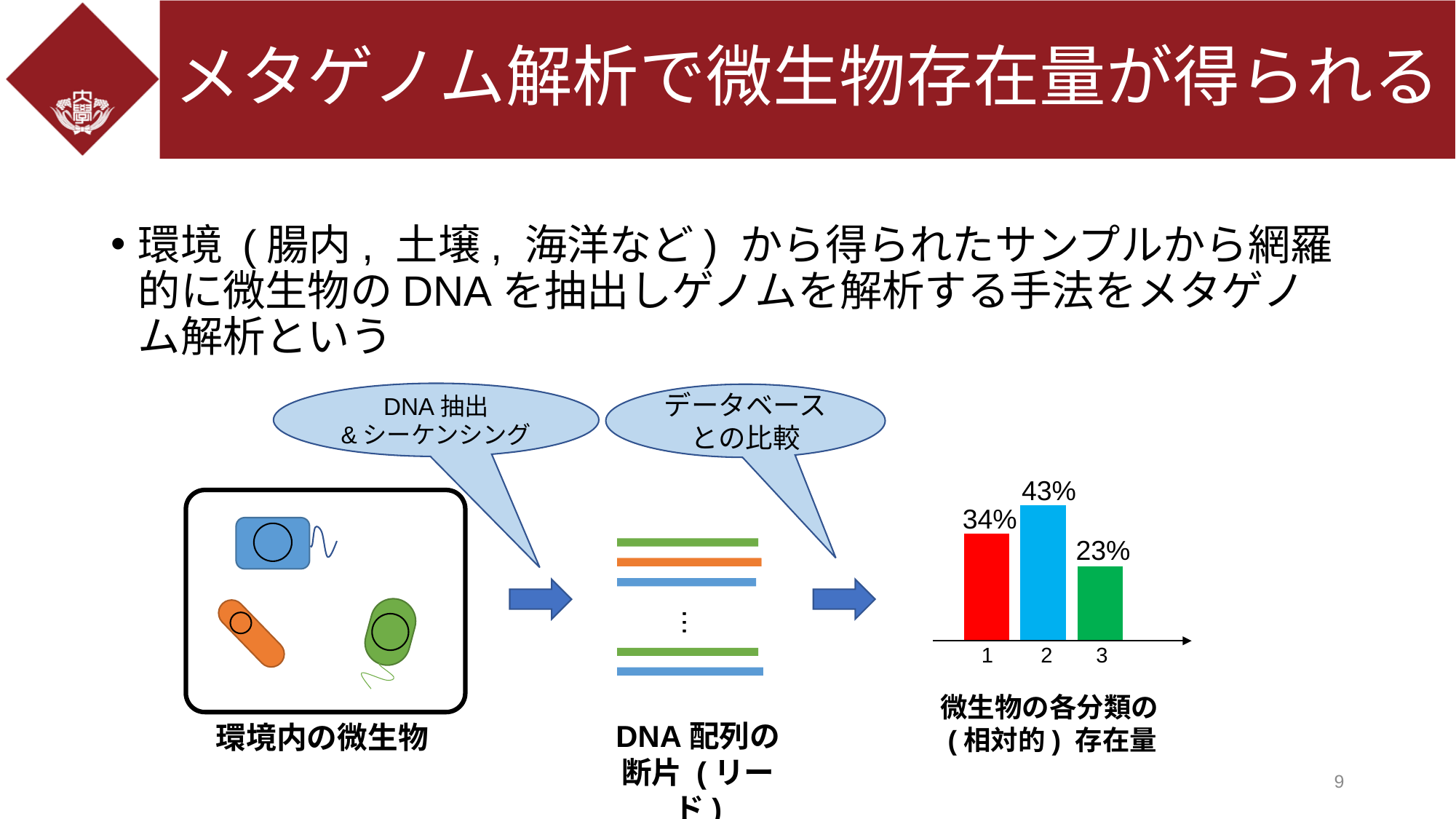

# メタゲノム解析で微生物存在量が得られる
環境 (腸内, 土壌, 海洋など) から得られたサンプルから網羅的に微生物のDNAを抽出しゲノムを解析する手法をメタゲノム解析という
DNA抽出
&シーケンシング
データベース
との比較
43%

34%

23%

…
…

1
3
2

微生物の各分類の
(相対的) 存在量
DNA配列の断片 (リード)
環境内の微生物
9